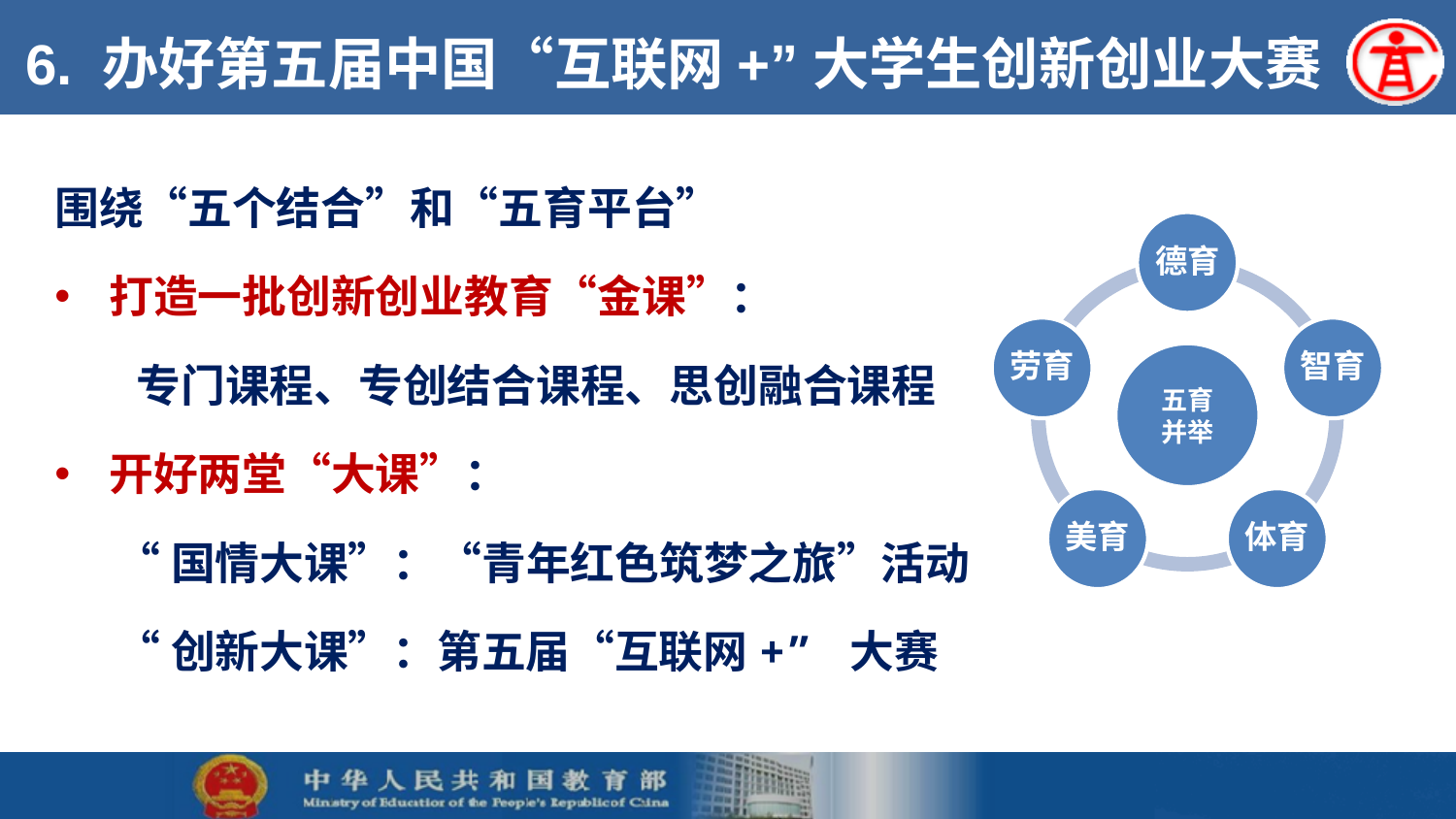

# 6. 办好第五届中国“互联网+”大学生创新创业大赛
围绕“五个结合”和“五育平台”
打造一批创新创业教育“金课”：
       专门课程、专创结合课程、思创融合课程
开好两堂“大课”：
      “国情大课”：“青年红色筑梦之旅”活动
      “创新大课”：第五届“互联网+” 大赛
五育
并举
德育
智育
体育
美育
劳育